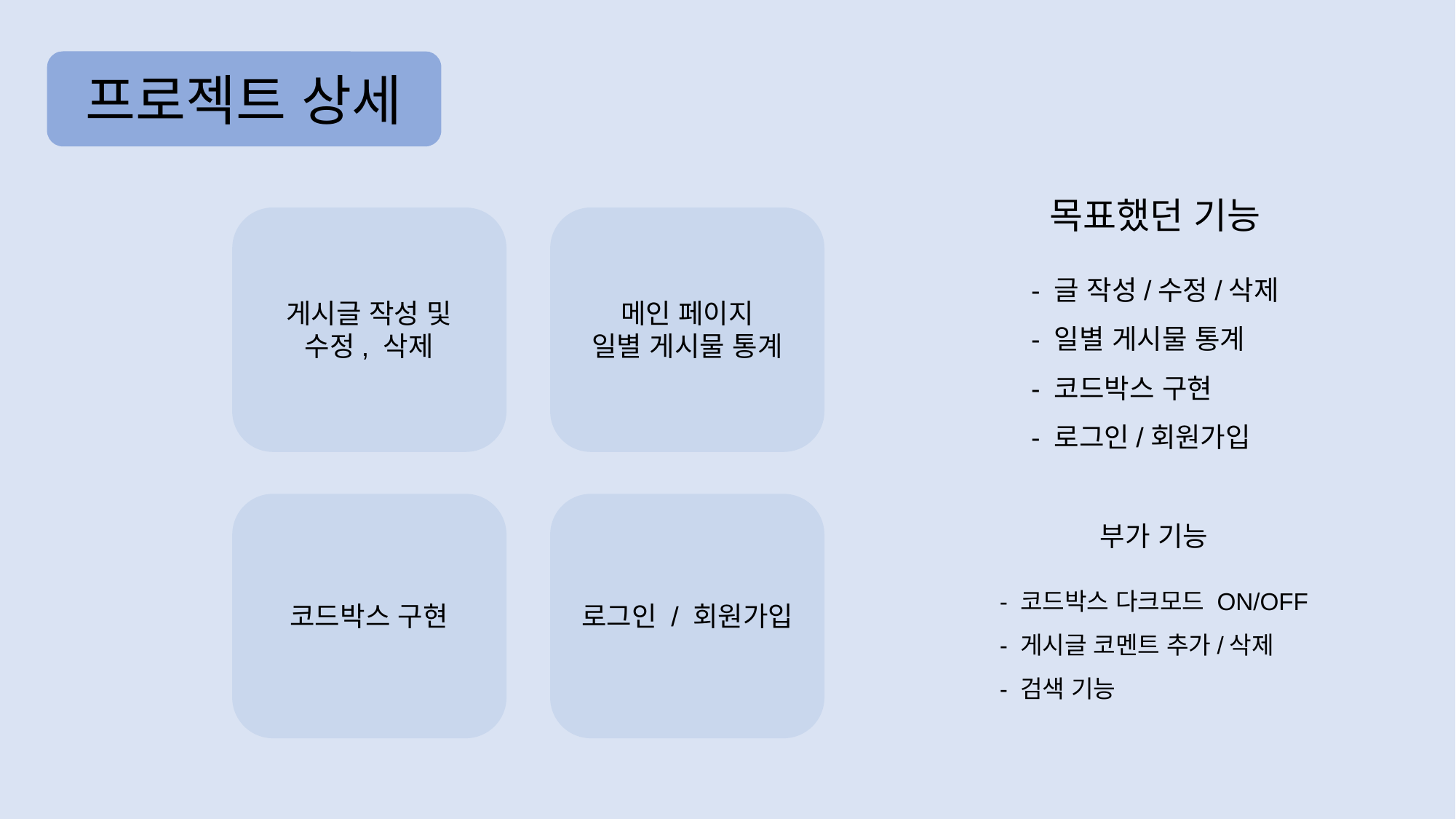

프로젝트 상세
목표했던 기능

- 글 작성/수정/삭제
- 일별 게시물 통계
- 코드박스 구현
- 로그인/회원가입
게시글 작성 및
수정, 삭제
메인 페이지
일별 게시물 통계

부가 기능
- 코드박스 다크모드 ON/OFF
- 게시글 코멘트 추가/삭제
- 검색 기능
코드박스 구현
로그인 / 회원가입